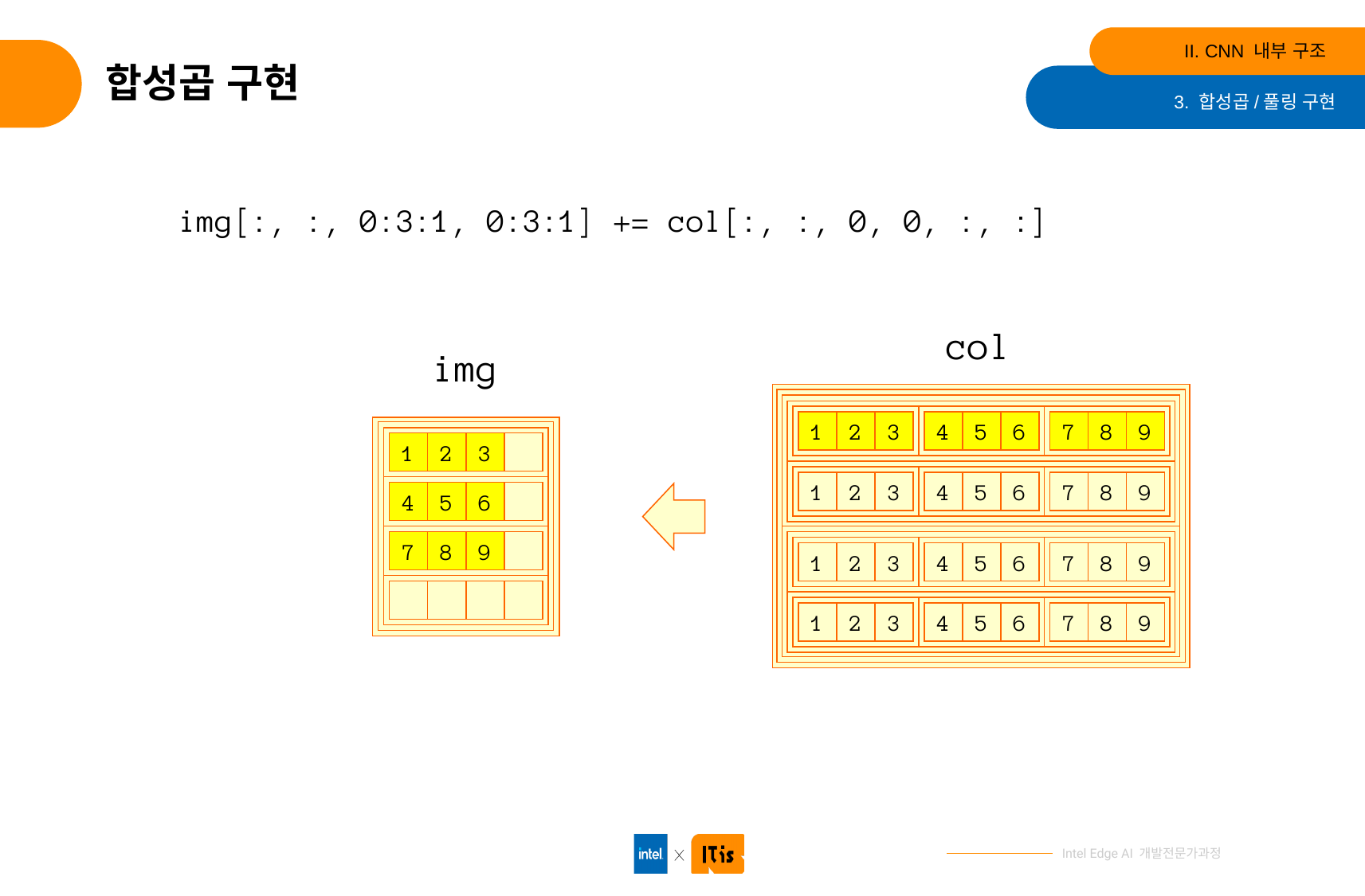

II. CNN 내부 구조
# 합성곱 구현
3. 합성곱/풀링 구현
img[:, :, 0:3:1, 0:3:1] += col[:, :, 0, 0, :, :]
col
img

1
2
3
4
5
6
7
8
9

1
2
3

9
1
2
3
4
5
6
7
8

4
5
6

7
8
9

1
2
3
4
5
6
7
8
9

1
2
3
4
5
6
7
8
9